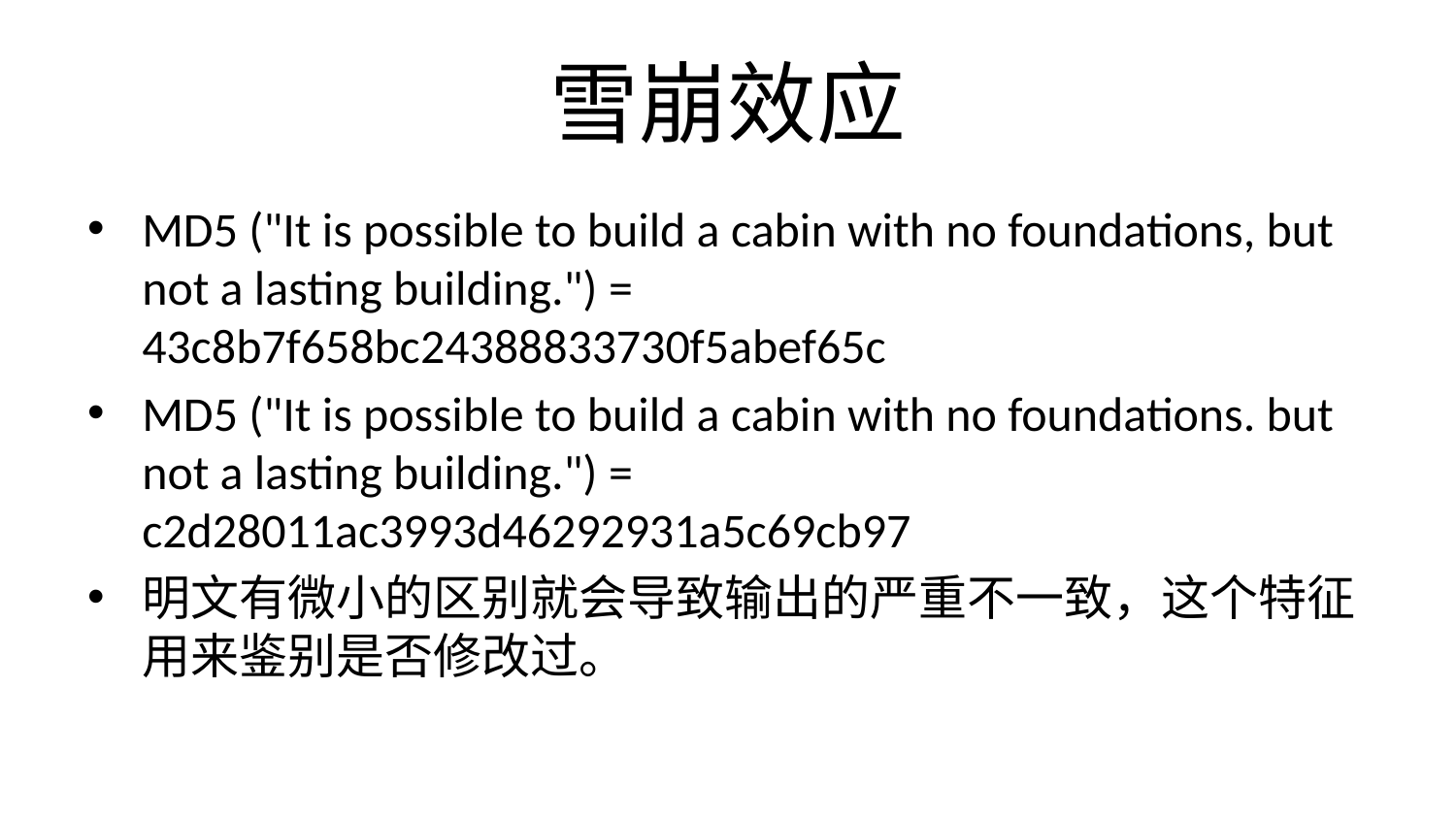

# 雪崩效应
MD5 ("It is possible to build a cabin with no foundations, but not a lasting building.") = 43c8b7f658bc24388833730f5abef65c
MD5 ("It is possible to build a cabin with no foundations. but not a lasting building.") = c2d28011ac3993d46292931a5c69cb97
明文有微小的区别就会导致输出的严重不一致，这个特征用来鉴别是否修改过。